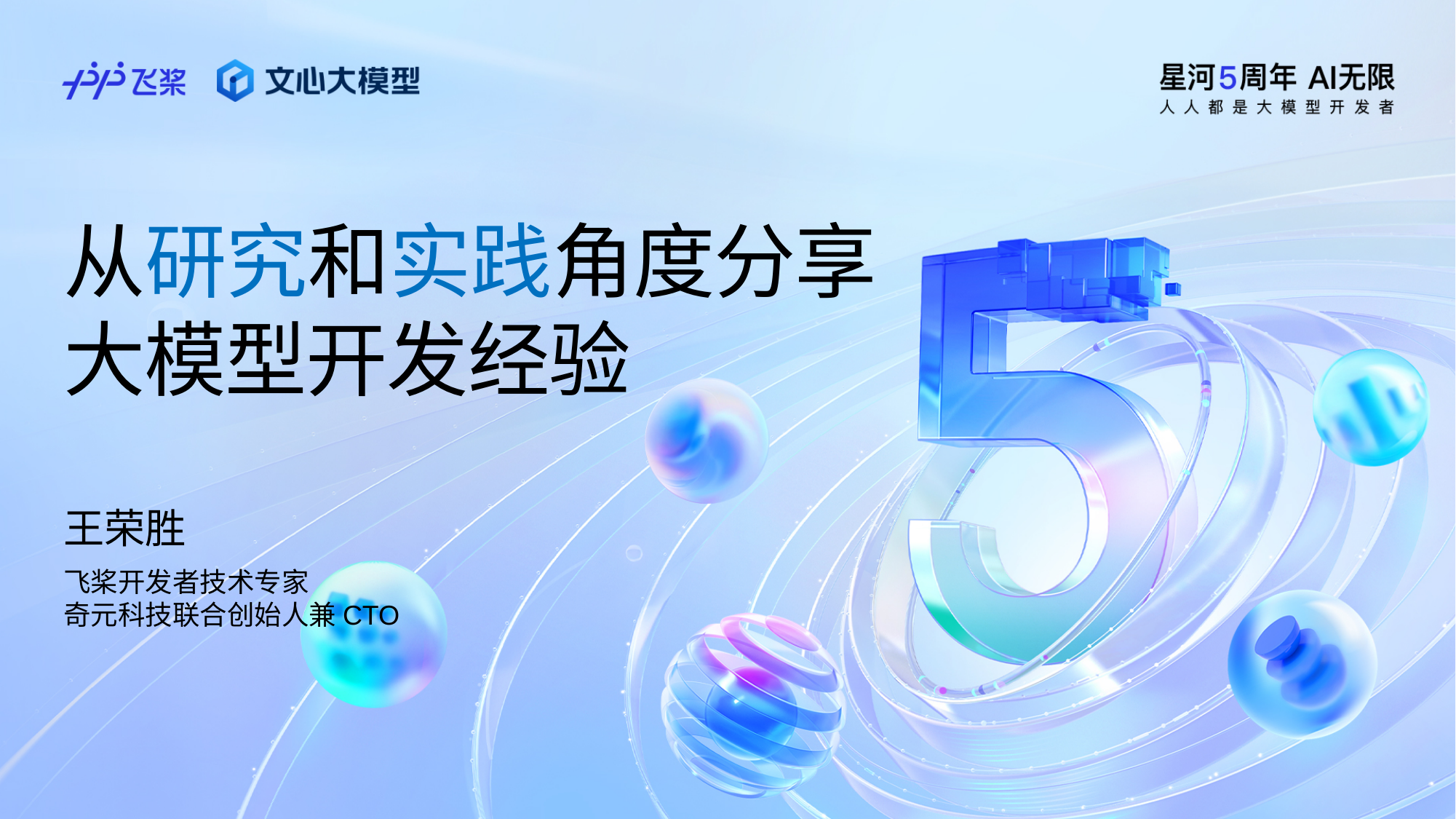

从研究和实践角度分享大模型开发经验
王荣胜
飞桨开发者技术专家
奇元科技联合创始人兼CTO